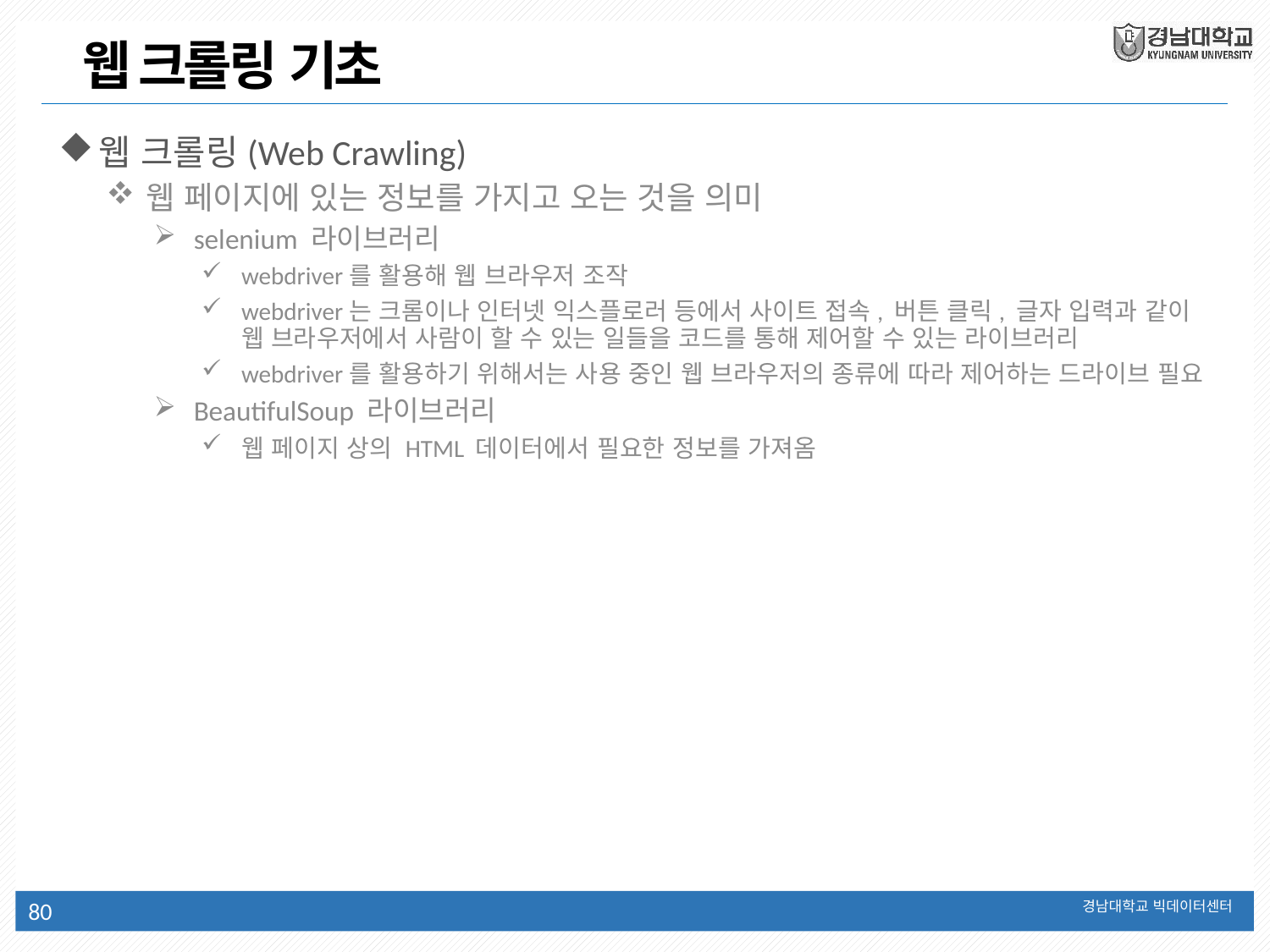

웹 크롤링 기초
웹 크롤링(Web Crawling)
웹 페이지에 있는 정보를 가지고 오는 것을 의미
selenium 라이브러리
webdriver를 활용해 웹 브라우저 조작
webdriver는 크롬이나 인터넷 익스플로러 등에서 사이트 접속, 버튼 클릭, 글자 입력과 같이 웹 브라우저에서 사람이 할 수 있는 일들을 코드를 통해 제어할 수 있는 라이브러리
webdriver를 활용하기 위해서는 사용 중인 웹 브라우저의 종류에 따라 제어하는 드라이브 필요
BeautifulSoup 라이브러리
웹 페이지 상의 HTML 데이터에서 필요한 정보를 가져옴
80